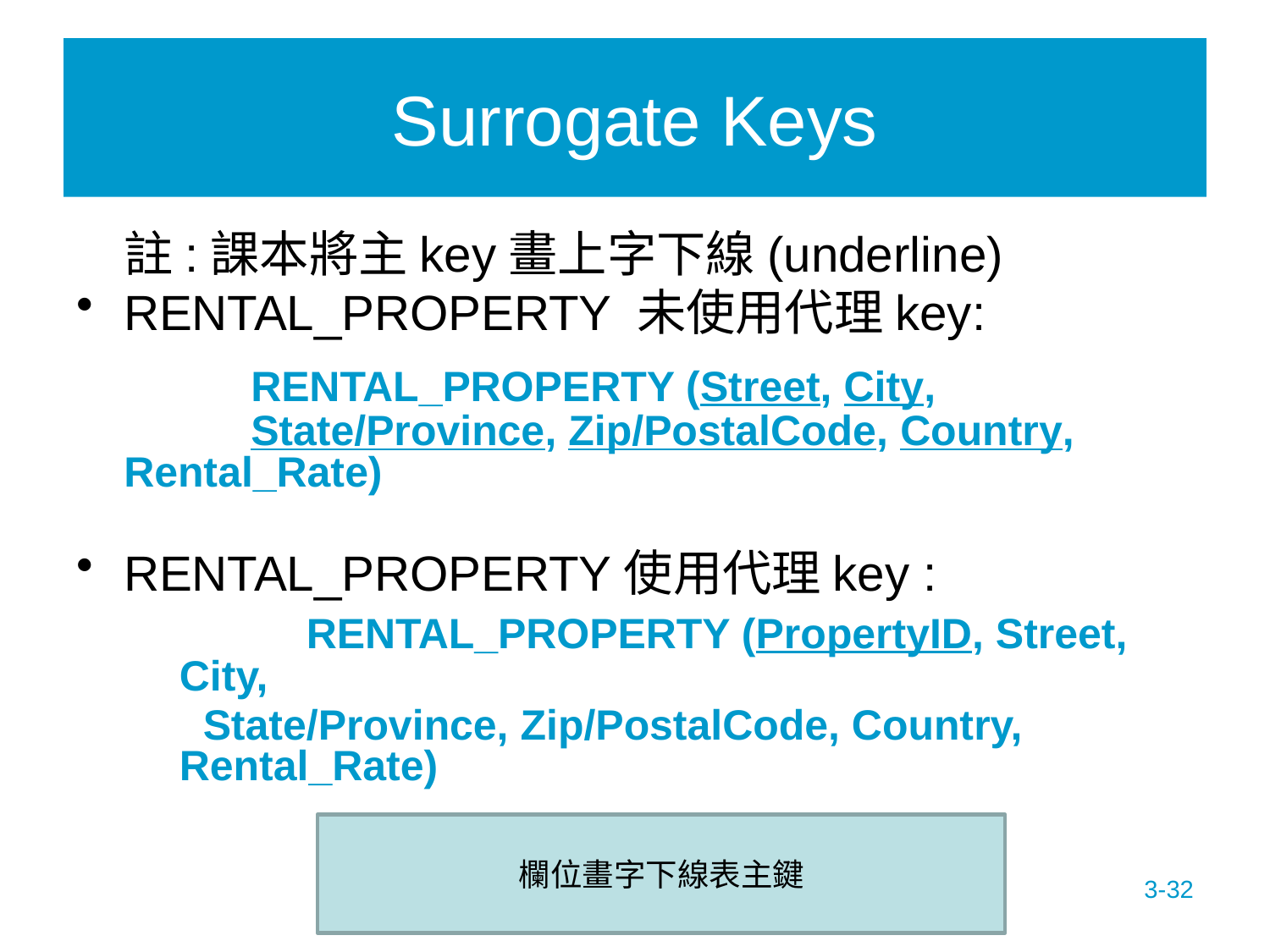

# Surrogate Keys
	註:課本將主key畫上字下線(underline)
RENTAL_PROPERTY 未使用代理key:
		RENTAL_PROPERTY (Street, City,
	State/Province, Zip/PostalCode, Country, Rental_Rate)

RENTAL_PROPERTY使用代理key :
  		RENTAL_PROPERTY (PropertyID, Street, City,
	  State/Province, Zip/PostalCode, Country, Rental_Rate)
欄位畫字下線表主鍵
3-32